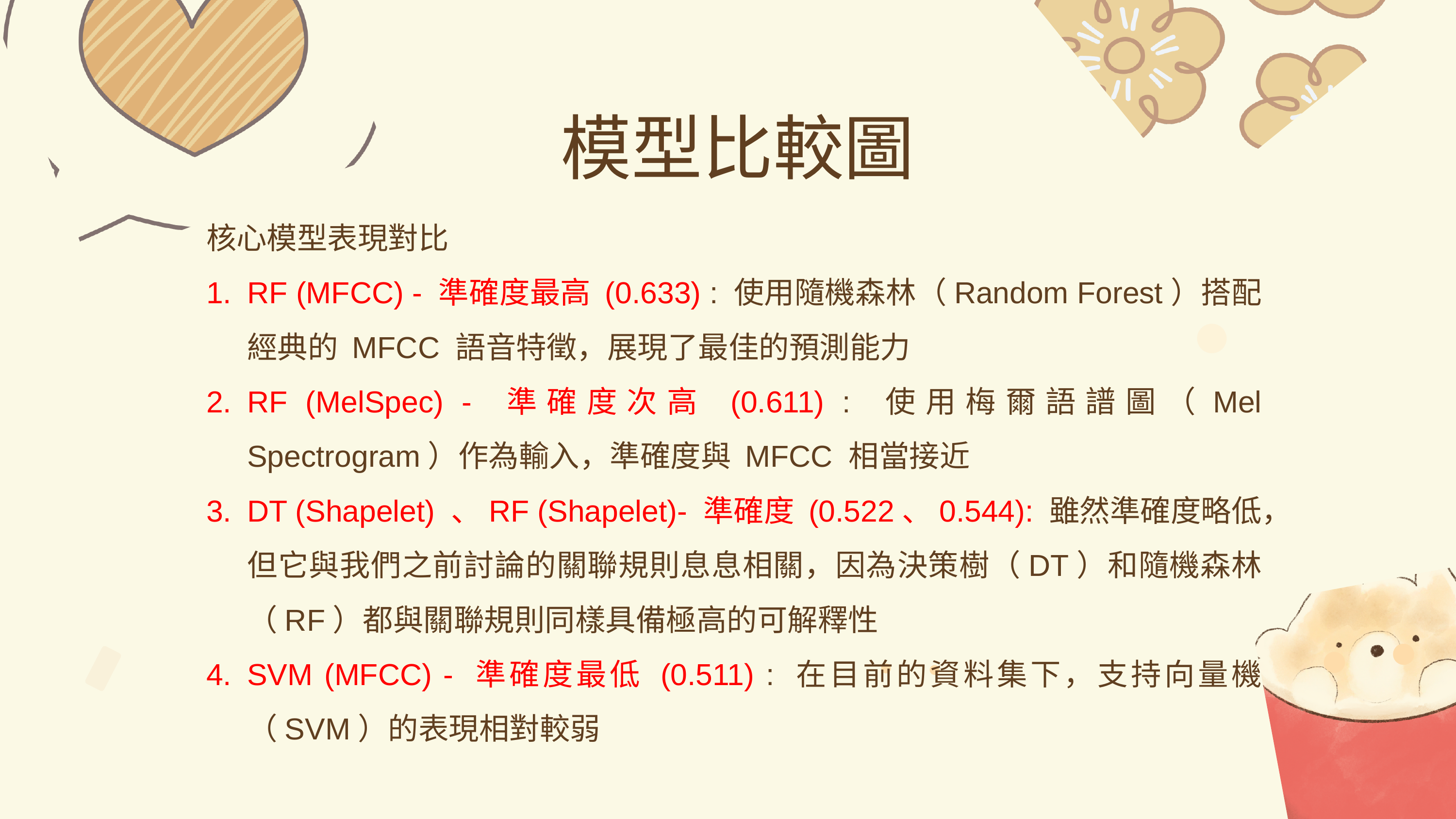

模型比較圖
核心模型表現對比
RF (MFCC) - 準確度最高 (0.633) : 使用隨機森林（Random Forest）搭配經典的 MFCC 語音特徵，展現了最佳的預測能力
RF (MelSpec) - 準確度次高 (0.611) : 使用梅爾語譜圖（Mel Spectrogram）作為輸入，準確度與 MFCC 相當接近
DT (Shapelet) 、RF (Shapelet)- 準確度 (0.522、0.544): 雖然準確度略低，但它與我們之前討論的關聯規則息息相關，因為決策樹（DT）和隨機森林（RF）都與關聯規則同樣具備極高的可解釋性
SVM (MFCC) - 準確度最低 (0.511) : 在目前的資料集下，支持向量機（SVM）的表現相對較弱

51